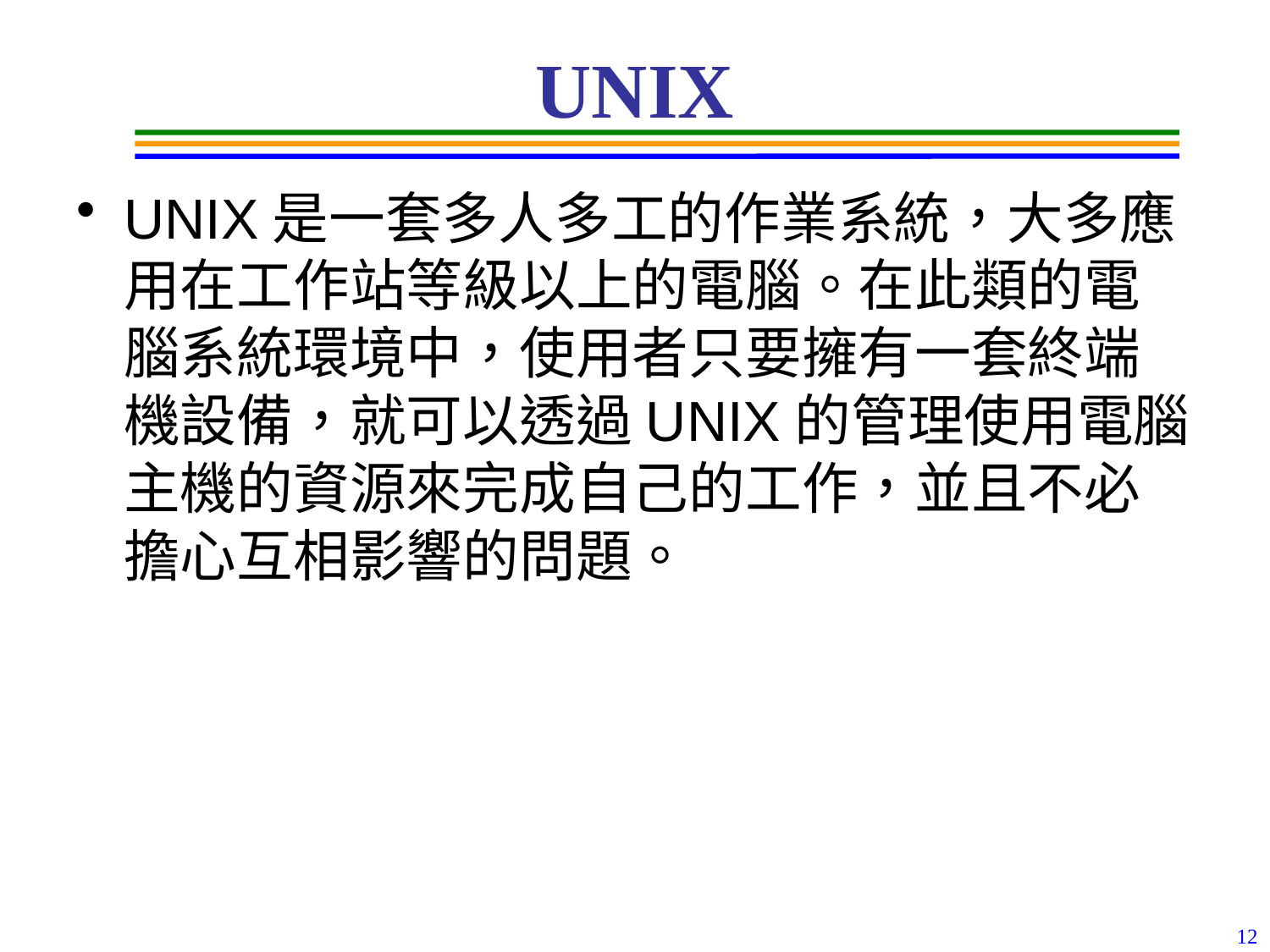

# UNIX
UNIX是一套多人多工的作業系統，大多應用在工作站等級以上的電腦。在此類的電腦系統環境中，使用者只要擁有一套終端機設備，就可以透過UNIX的管理使用電腦主機的資源來完成自己的工作，並且不必擔心互相影響的問題。

12